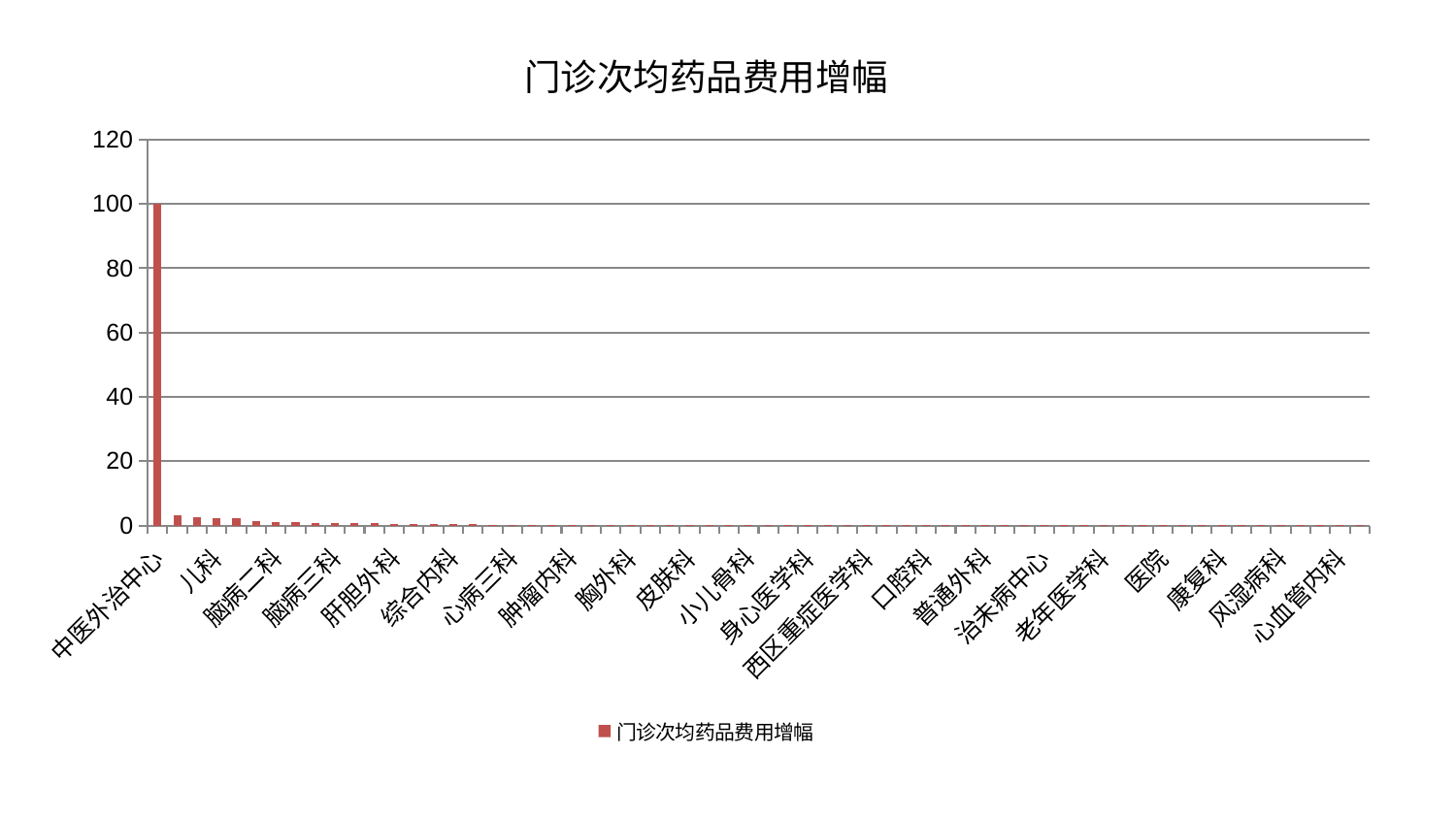

### Chart: 门诊次均药品费用增幅

| Category | 门诊次均药品费用增幅 |
|---|---|
| 中医外治中心 | 100.0 |
| 重症医学科 | 3.2709049628198184 |
| 内分泌科 | 2.472089128830428 |
| 儿科 | 2.344673334960494 |
| 小儿推拿科 | 2.275894669229752 |
| 肛肠科 | 1.246000550275065 |
| 脑病二科 | 0.9796061729650417 |
| 泌尿外科 | 0.9708285445409074 |
| 神经内科 | 0.8914960164872427 |
| 脑病三科 | 0.8427028890624146 |
| 产科 | 0.6693172340950012 |
| 妇二科 | 0.6420356220066197 |
| 肝胆外科 | 0.574512034324133 |
| 耳鼻喉科 | 0.5346459177870229 |
| 血液科 | 0.4469533000780813 |
| 综合内科 | 0.3611929496157503 |
| 妇科妇二科合并 | 0.357422715168806 |
| 肝病科 | 0.30226405572246556 |
| 心病三科 | 0.262515788117631 |
| 脑病一科 | 0.23545248639381788 |
| 东区肾病科 | 0.22763038527734167 |
| 肿瘤内科 | 0.22195487862284735 |
| 脾胃病科 | 0.2155631052467129 |
| 东区重症医学科 | 0.20493235432838264 |
| 胸外科 | 0.19267423933249195 |
| 呼吸内科 | 0.18479108151359208 |
| 消化内科 | 0.17465113037909846 |
| 皮肤科 | 0.16078327773235013 |
| 推拿科 | 0.1578577618842145 |
| 运动损伤骨科 | 0.1526188113487421 |
| 小儿骨科 | 0.1404596496533249 |
| 中医经典科 | 0.13604101427507642 |
| 男科 | 0.13453231364475463 |
| 身心医学科 | 0.12865064767659698 |
| 针灸科 | 0.12097403955423824 |
| 心病一科 | 0.12025123822924746 |
| 西区重症医学科 | 0.11969133763752571 |
| 肾脏内科 | 0.11720930842689115 |
| 显微骨科 | 0.11639307565972991 |
| 口腔科 | 0.11631095306374153 |
| 肾病科 | 0.11503190046505082 |
| 眼科 | 0.10544758929261683 |
| 普通外科 | 0.10437974987006647 |
| 心病四科 | 0.10318646263042168 |
| 周围血管科 | 0.10272254138175849 |
| 治未病中心 | 0.09794805284452507 |
| 乳腺甲状腺外科 | 0.09713447684116386 |
| 妇科 | 0.09289201588377945 |
| 老年医学科 | 0.09246123172216493 |
| 微创骨科 | 0.09228705402860783 |
| 心病二科 | 0.09080451253253295 |
| 医院 | 0.09060107930784589 |
| 脾胃科消化科合并 | 0.08995173213930338 |
| 关节骨科 | 0.08842765240301824 |
| 康复科 | 0.08742481610378948 |
| 骨科 | 0.08636705333768036 |
| 脊柱骨科 | 0.0855628436198245 |
| 风湿病科 | 0.08352685802756442 |
| 神经外科 | 0.08199596938275765 |
| 创伤骨科 | 0.08177079179882077 |
| 心血管内科 | 0.08153892963329061 |
| 美容皮肤科 | 0.07954687371281595 |
58